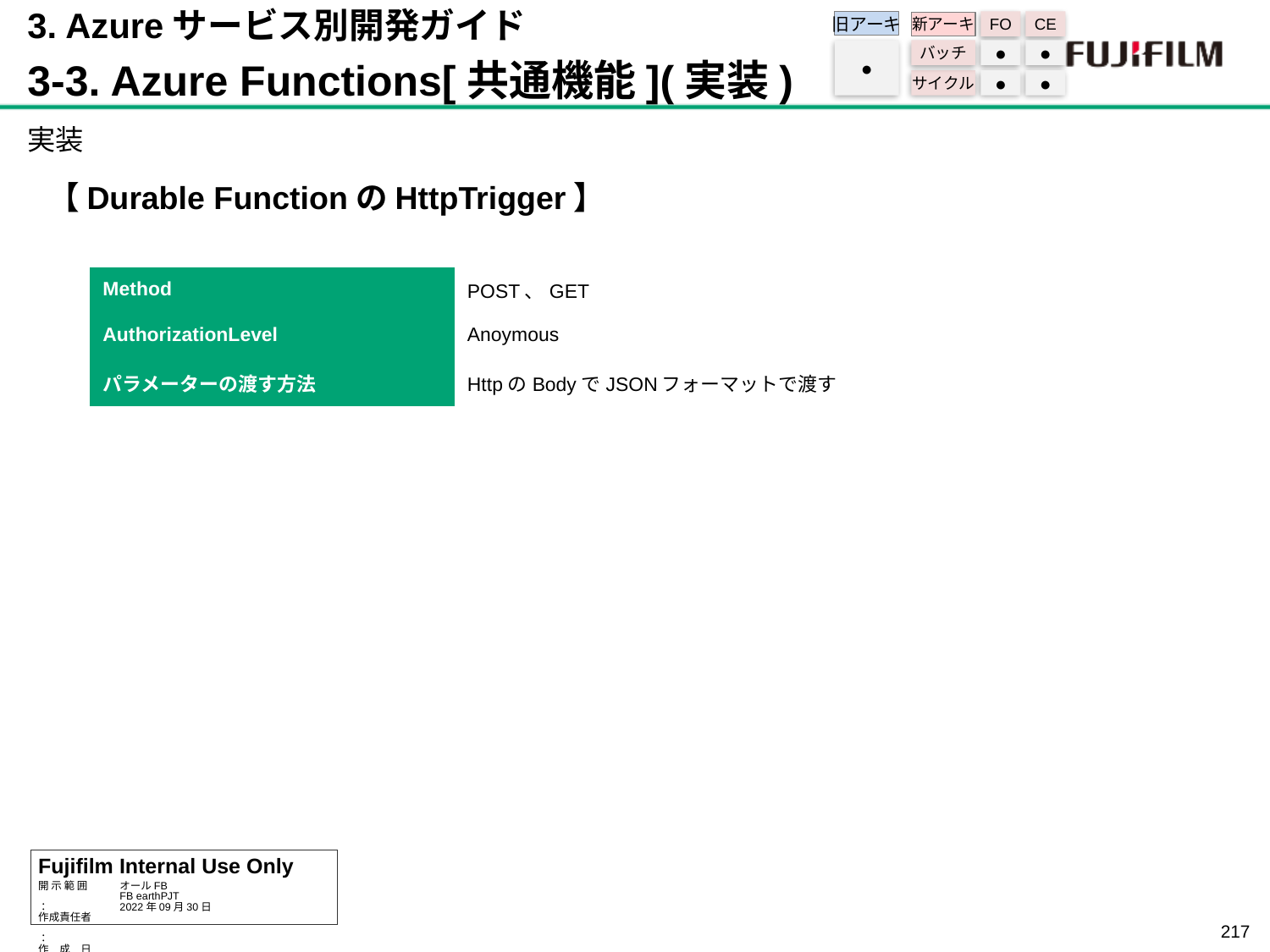

3. Azureサービス別開発ガイド
3-3. Azure Functions[共通機能](実装)
旧アーキ
FO
CE
新アーキ
バッチ
●
●
サイクル
●
●
●
実装
【Durable FunctionのHttpTrigger】
| Method | POST、GET |
| --- | --- |
| AuthorizationLevel | Anoymous |
| パラメーターの渡す方法 | HttpのBodyでJSONフォーマットで渡す |
217